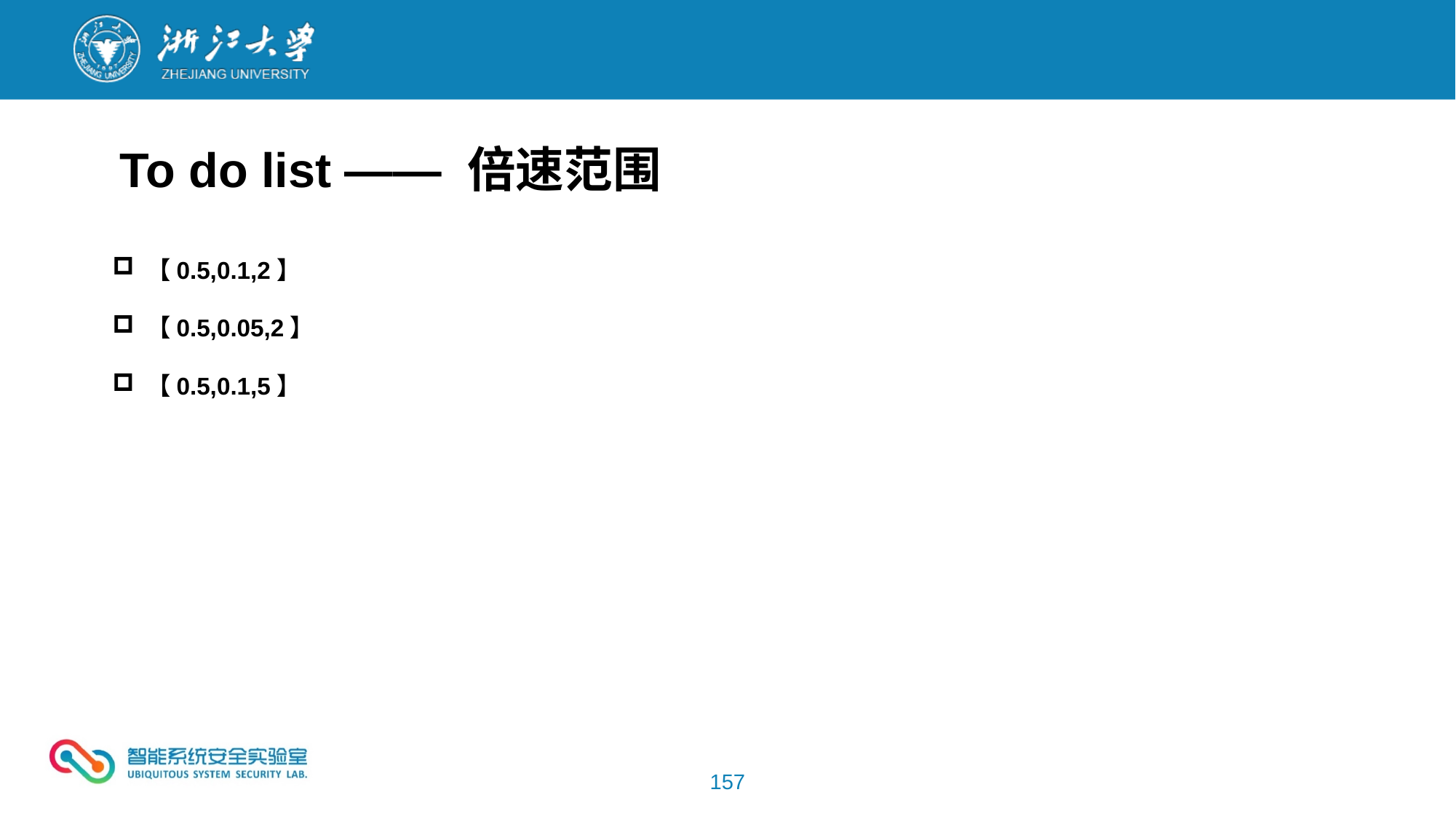

To do list —— 倍速范围
【0.5,0.1,2】
【0.5,0.05,2】
【0.5,0.1,5】